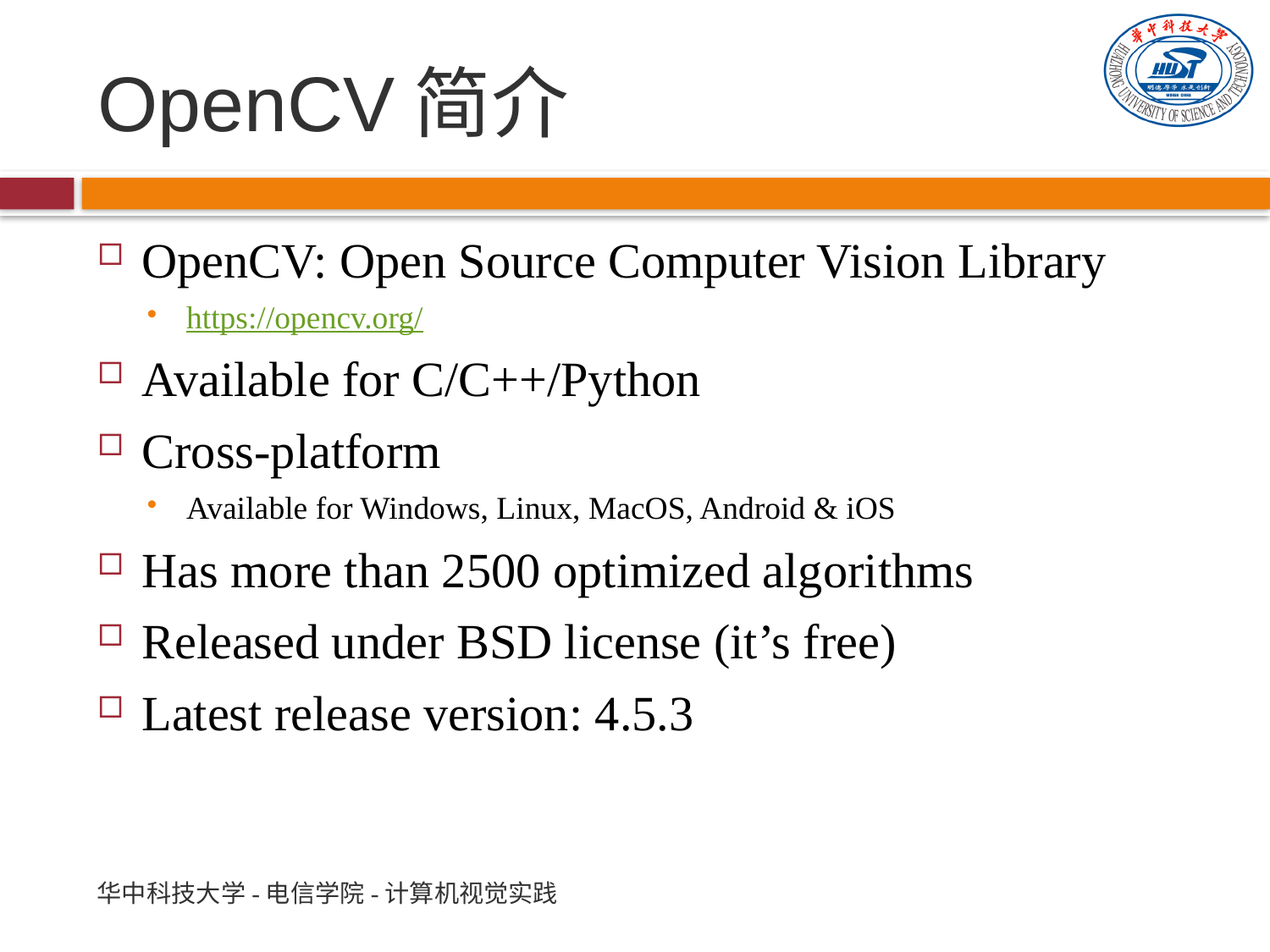

# OpenCV简介
5
OpenCV: Open Source Computer Vision Library
https://opencv.org/
Available for C/C++/Python
Cross-platform
Available for Windows, Linux, MacOS, Android & iOS
Has more than 2500 optimized algorithms
Released under BSD license (it’s free)
Latest release version: 4.5.3

华中科技大学-电信学院-计算机视觉实践